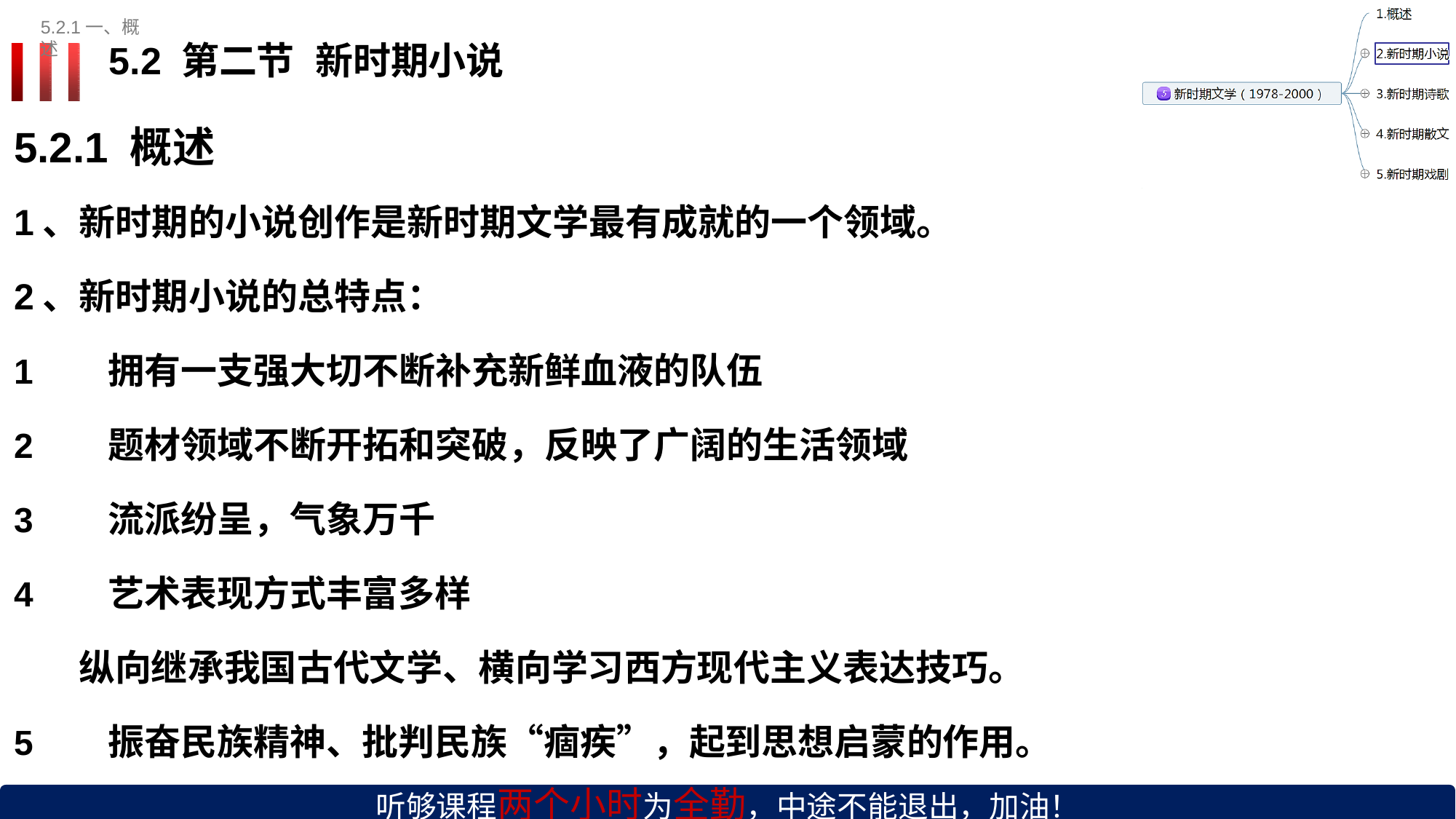

5.2.1一、概述
# 5.2 第二节	新时期小说

5.2.1 概述
1、新时期的小说创作是新时期文学最有成就的一个领域。
2、新时期小说的总特点：
拥有一支强大切不断补充新鲜血液的队伍
题材领域不断开拓和突破，反映了广阔的生活领域
流派纷呈，气象万千
艺术表现方式丰富多样
纵向继承我国古代文学、横向学习西方现代主义表达技巧。
振奋民族精神、批判民族“痼疾”，起到思想启蒙的作用。

听够课程两个小时为全勤，中途不能退出，加油！